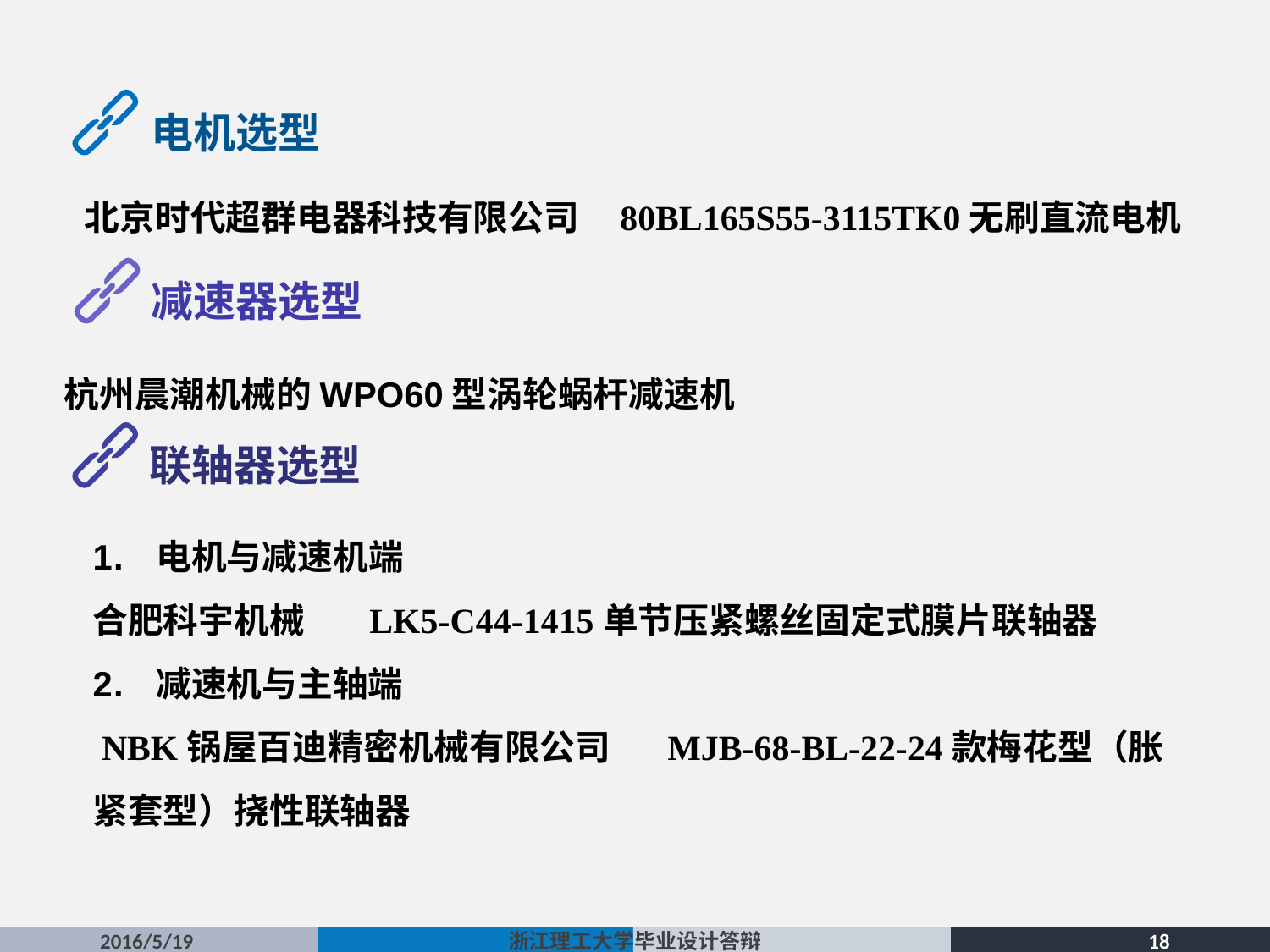

电机选型

北京时代超群电器科技有限公司    80BL165S55-3115TK0无刷直流电机
减速器选型

杭州晨潮机械的WPO60型涡轮蜗杆减速机
联轴器选型

电机与减速机端
合肥科宇机械       LK5-C44-1415单节压紧螺丝固定式膜片联轴器
减速机与主轴端
 NBK锅屋百迪精密机械有限公司      MJB-68-BL-22-24款梅花型（胀紧套型）挠性联轴器
2016/5/19
浙江理工大学毕业设计答辩
18